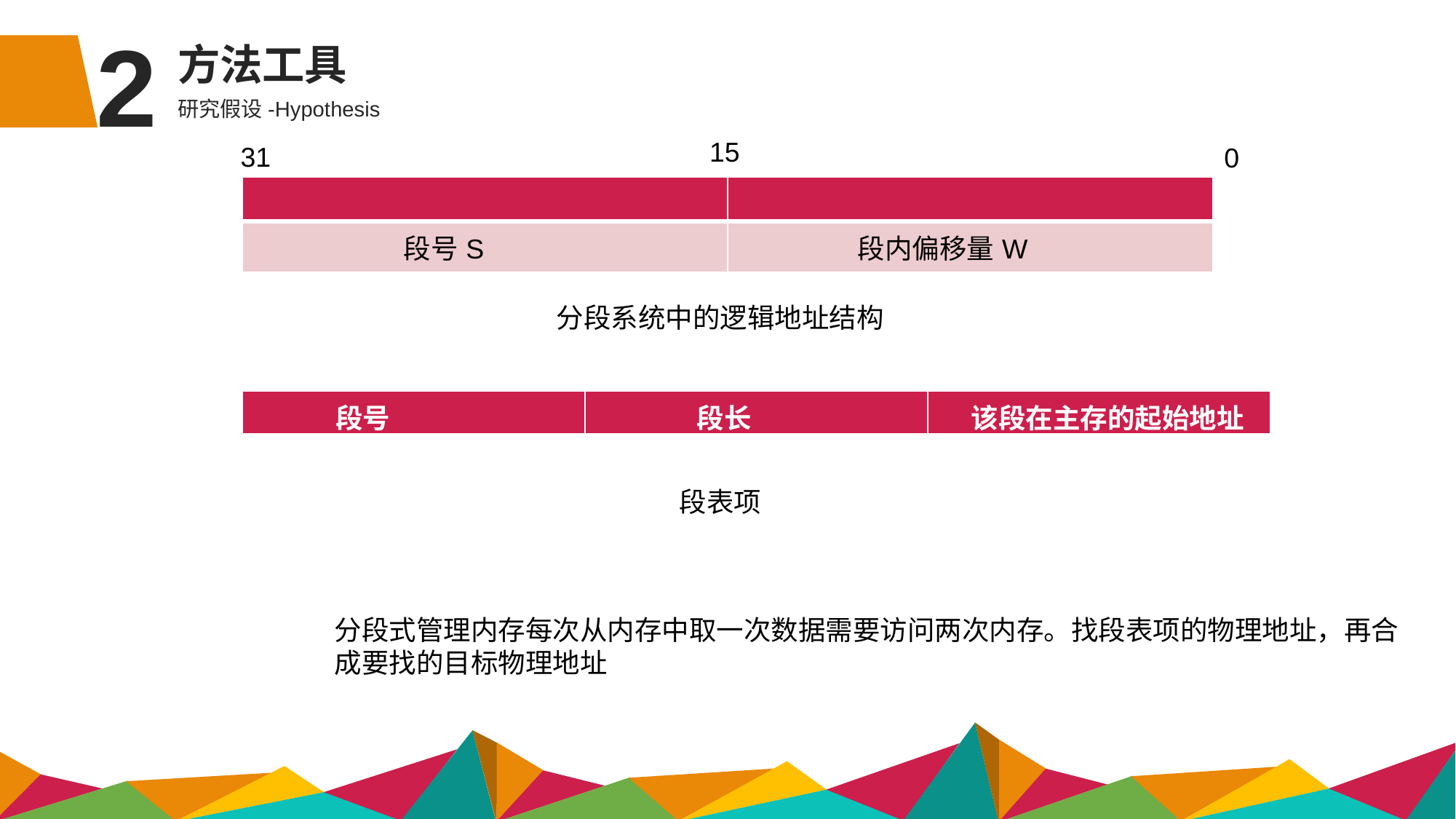

2
方法工具
研究假设-Hypothesis
15
31
0
|  |  |
| --- | --- |
| 段号S | 段内偏移量W |
分段系统中的逻辑地址结构
| 段号 | 段长 | 该段在主存的起始地址 |
| --- | --- | --- |
段表项
分段式管理内存每次从内存中取一次数据需要访问两次内存。找段表项的物理地址，再合
成要找的目标物理地址